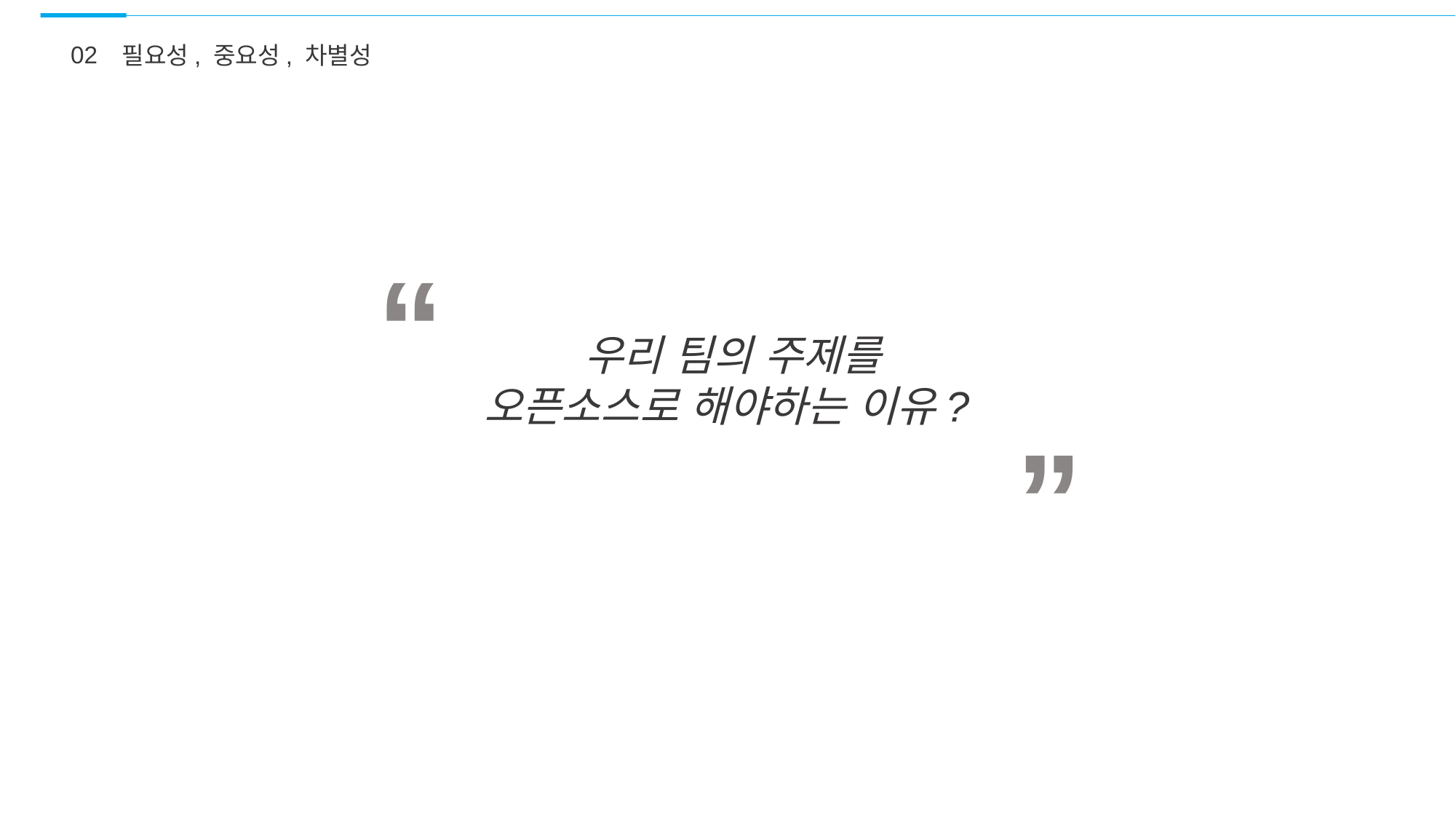

02
필요성, 중요성, 차별성

“
우리 팀의 주제를
오픈소스로 해야하는 이유?
”